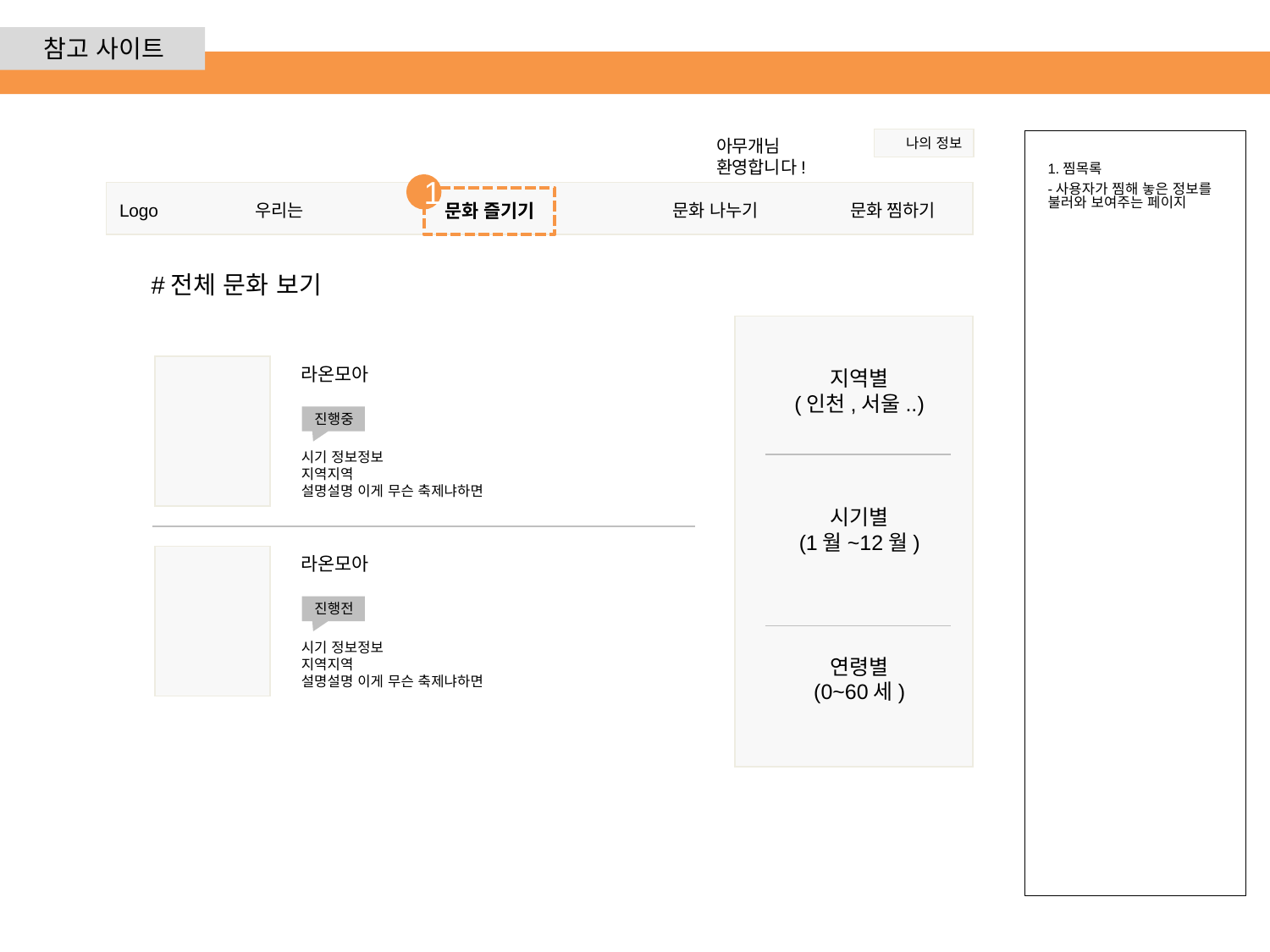

참고 사이트

아무개님 환영합니다!
    나의 정보

1.찜목록
-사용자가 찜해 놓은 정보를 불러와 보여주는 페이지
1

Logo
우리는
문화 즐기기
문화 나누기
문화 찜하기
#전체 문화 보기

라온모아
지역별
(인천,서울..)
진행중

시기 정보정보
지역지역
설명설명 이게 무슨 축제냐하면
시기별
(1월~12월)

라온모아
진행전

시기 정보정보
지역지역
설명설명 이게 무슨 축제냐하면
연령별
(0~60세)